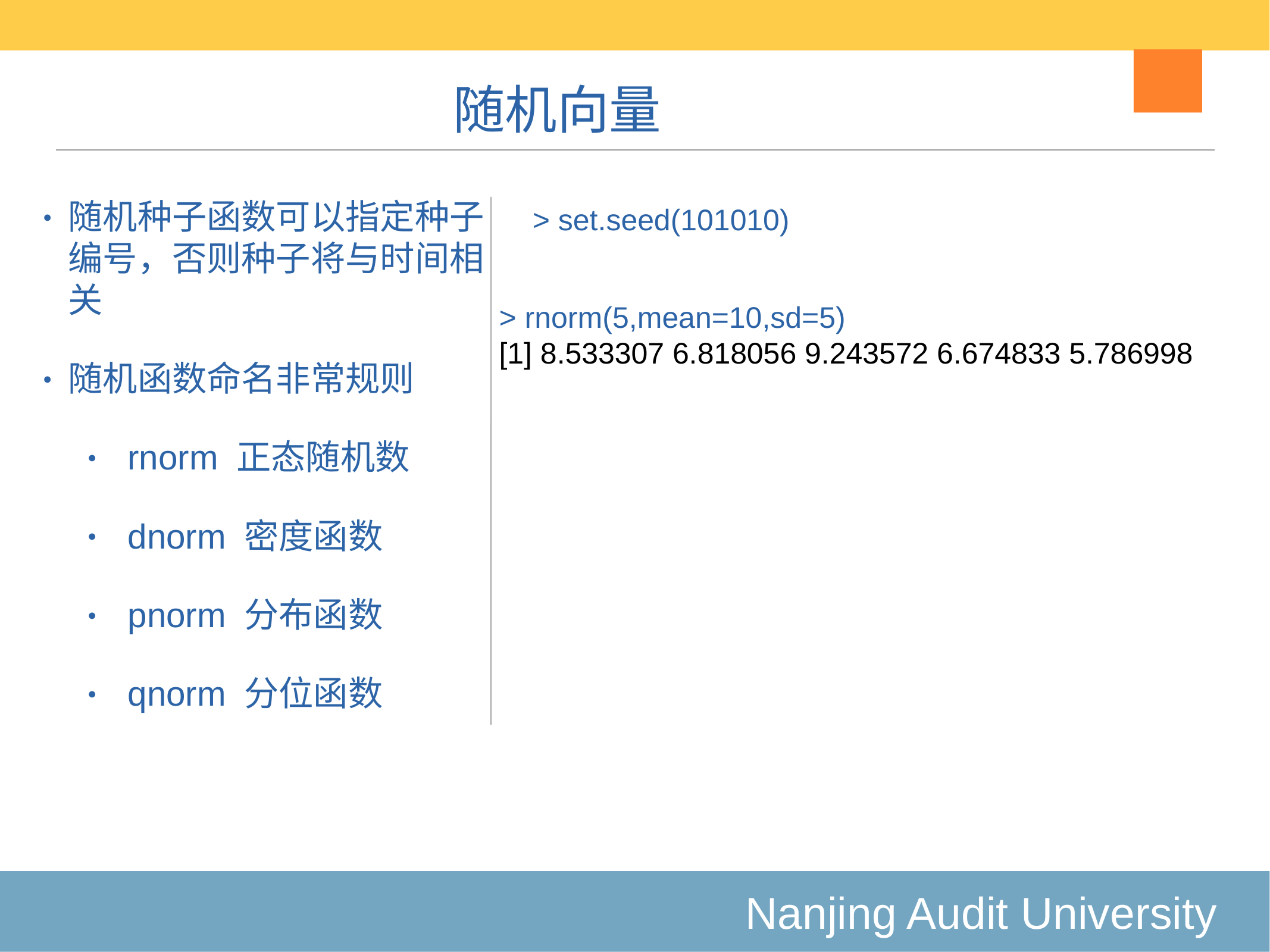

随机向量
随机种子函数可以指定种子编号，否则种子将与时间相关
随机函数命名非常规则
rnorm 正态随机数
dnorm 密度函数
pnorm 分布函数
qnorm 分位函数
> set.seed(101010)
> rnorm(5,mean=10,sd=5)
[1] 8.533307 6.818056 9.243572 6.674833 5.786998